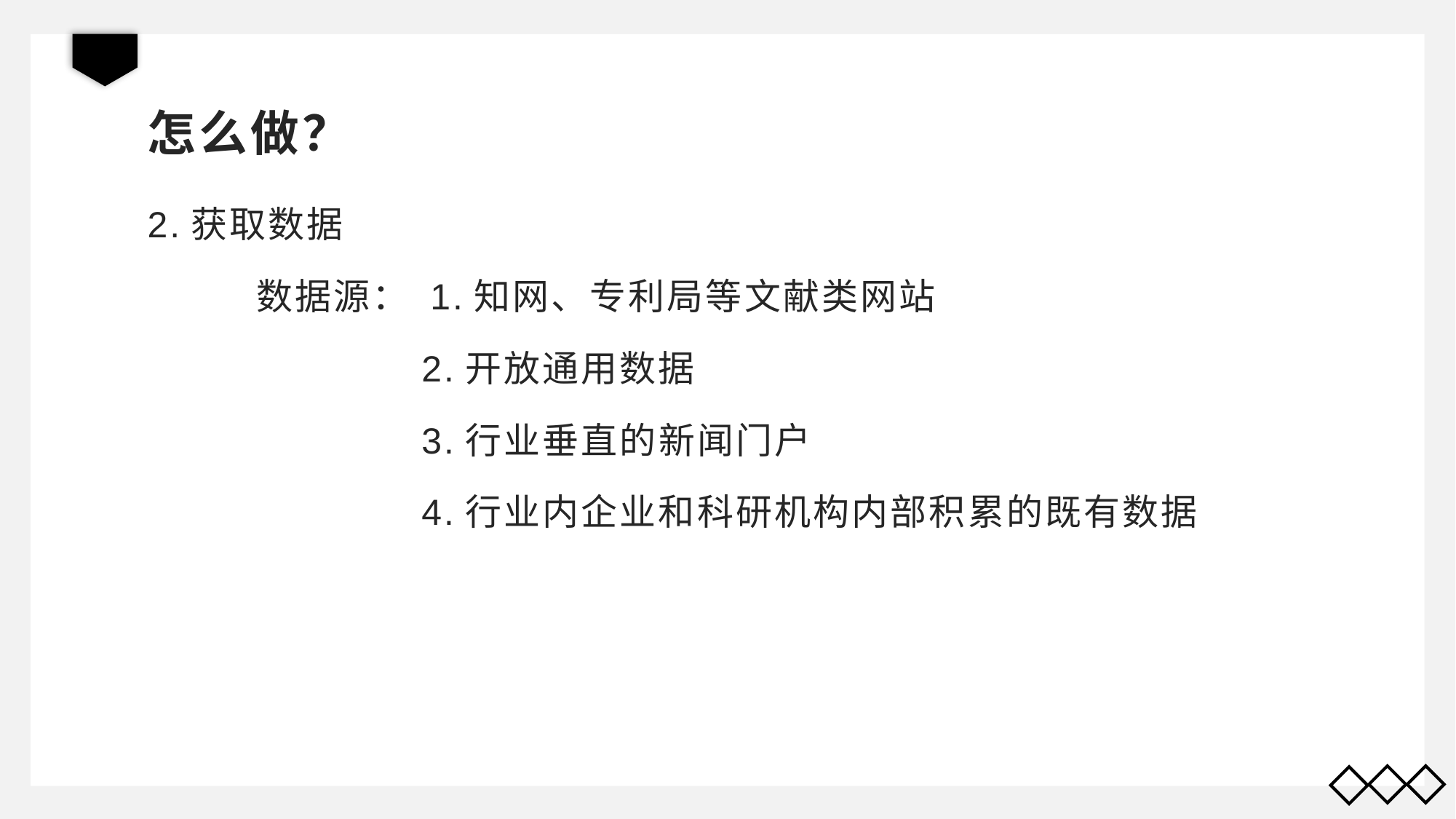

# 怎么做？
2.获取数据
	数据源： 1.知网、专利局等文献类网站
                      2.开放通用数据
                      3.行业垂直的新闻门户
                      4.行业内企业和科研机构内部积累的既有数据